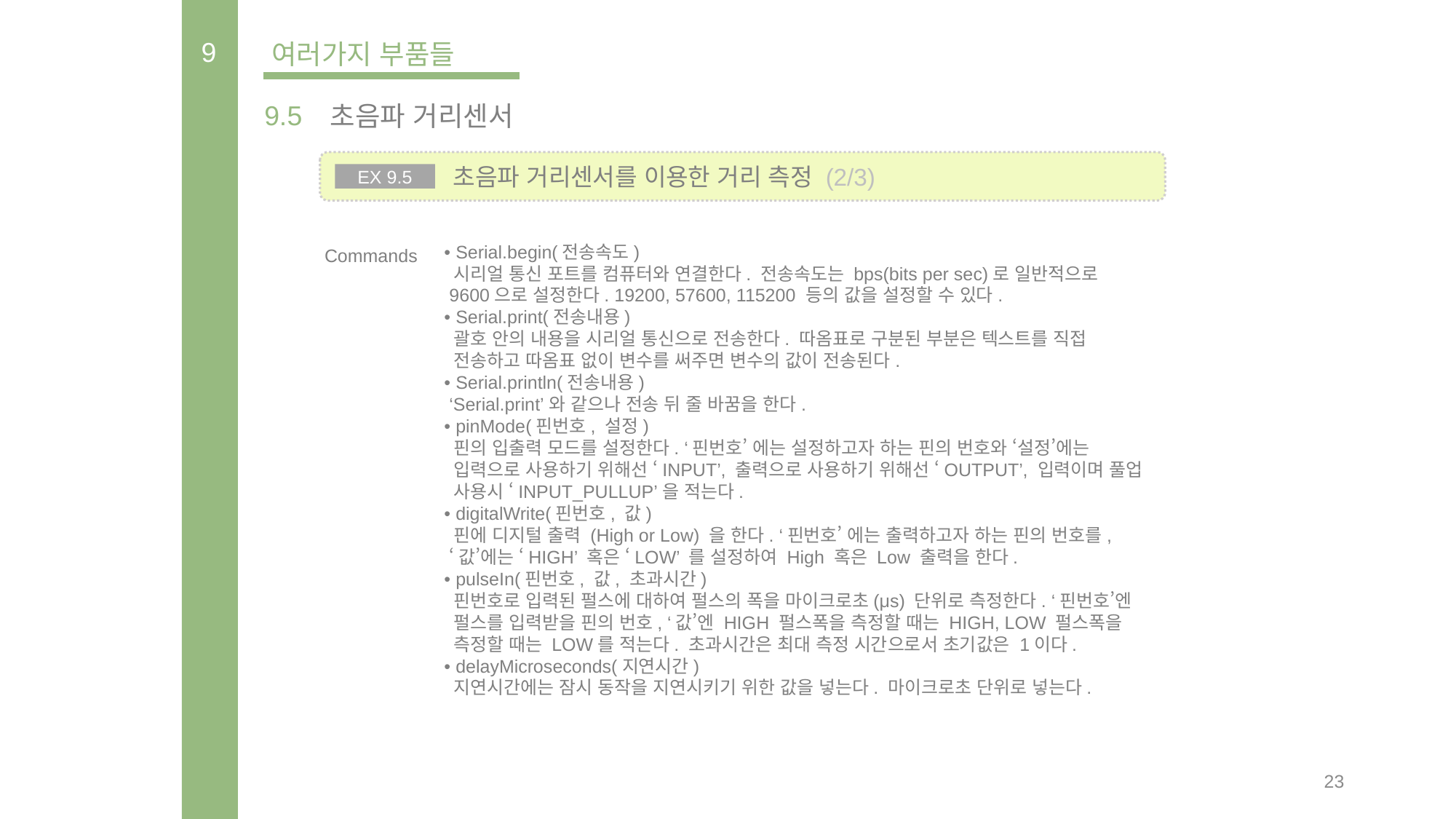

9
여러가지 부품들
9.5
초음파 거리센서
                 초음파 거리센서를 이용한 거리 측정 (2/3)
EX 9.5
Commands
• Serial.begin(전송속도)
 시리얼 통신 포트를 컴퓨터와 연결한다. 전송속도는 bps(bits per sec)로 일반적으로
 9600으로 설정한다. 19200, 57600, 115200 등의 값을 설정할 수 있다.
• Serial.print(전송내용)
 괄호 안의 내용을 시리얼 통신으로 전송한다. 따옴표로 구분된 부분은 텍스트를 직접
 전송하고 따옴표 없이 변수를 써주면 변수의 값이 전송된다.
• Serial.println(전송내용)
 ‘Serial.print’와 같으나 전송 뒤 줄 바꿈을 한다.
• pinMode(핀번호, 설정)
 핀의 입출력 모드를 설정한다. ‘핀번호’ 에는 설정하고자 하는 핀의 번호와 ‘설정’에는
 입력으로 사용하기 위해선 ‘INPUT’, 출력으로 사용하기 위해선 ‘OUTPUT’, 입력이며 풀업
 사용시 ‘INPUT_PULLUP’을 적는다.
• digitalWrite(핀번호, 값)
 핀에 디지털 출력 (High or Low) 을 한다. ‘핀번호’ 에는 출력하고자 하는 핀의 번호를,
 ‘값’에는 ‘HIGH’ 혹은 ‘LOW’ 를 설정하여 High 혹은 Low 출력을 한다.
• pulseIn(핀번호, 값, 초과시간)
 핀번호로 입력된 펄스에 대하여 펄스의 폭을 마이크로초(μs) 단위로 측정한다. ‘핀번호’엔
 펄스를 입력받을 핀의 번호, ‘값’엔 HIGH 펄스폭을 측정할 때는 HIGH, LOW 펄스폭을
 측정할 때는 LOW를 적는다. 초과시간은 최대 측정 시간으로서 초기값은 1이다.
• delayMicroseconds(지연시간)
 지연시간에는 잠시 동작을 지연시키기 위한 값을 넣는다. 마이크로초 단위로 넣는다.
23